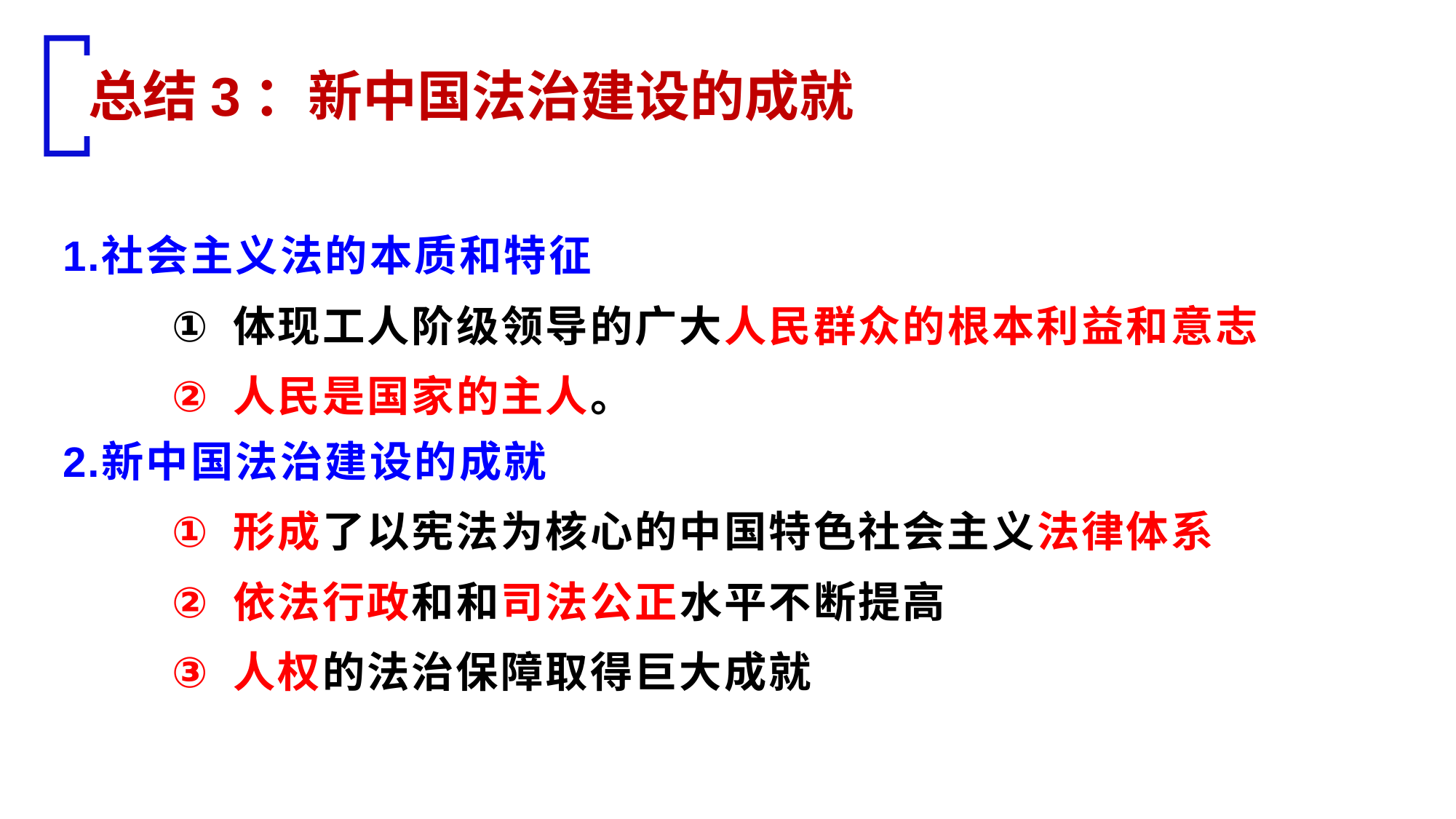

总结3：新中国法治建设的成就
社会主义法的本质和特征
体现工人阶级领导的广大人民群众的根本利益和意志
人民是国家的主人。
新中国法治建设的成就
形成了以宪法为核心的中国特色社会主义法律体系
依法行政和和司法公正水平不断提高
人权的法治保障取得巨大成就